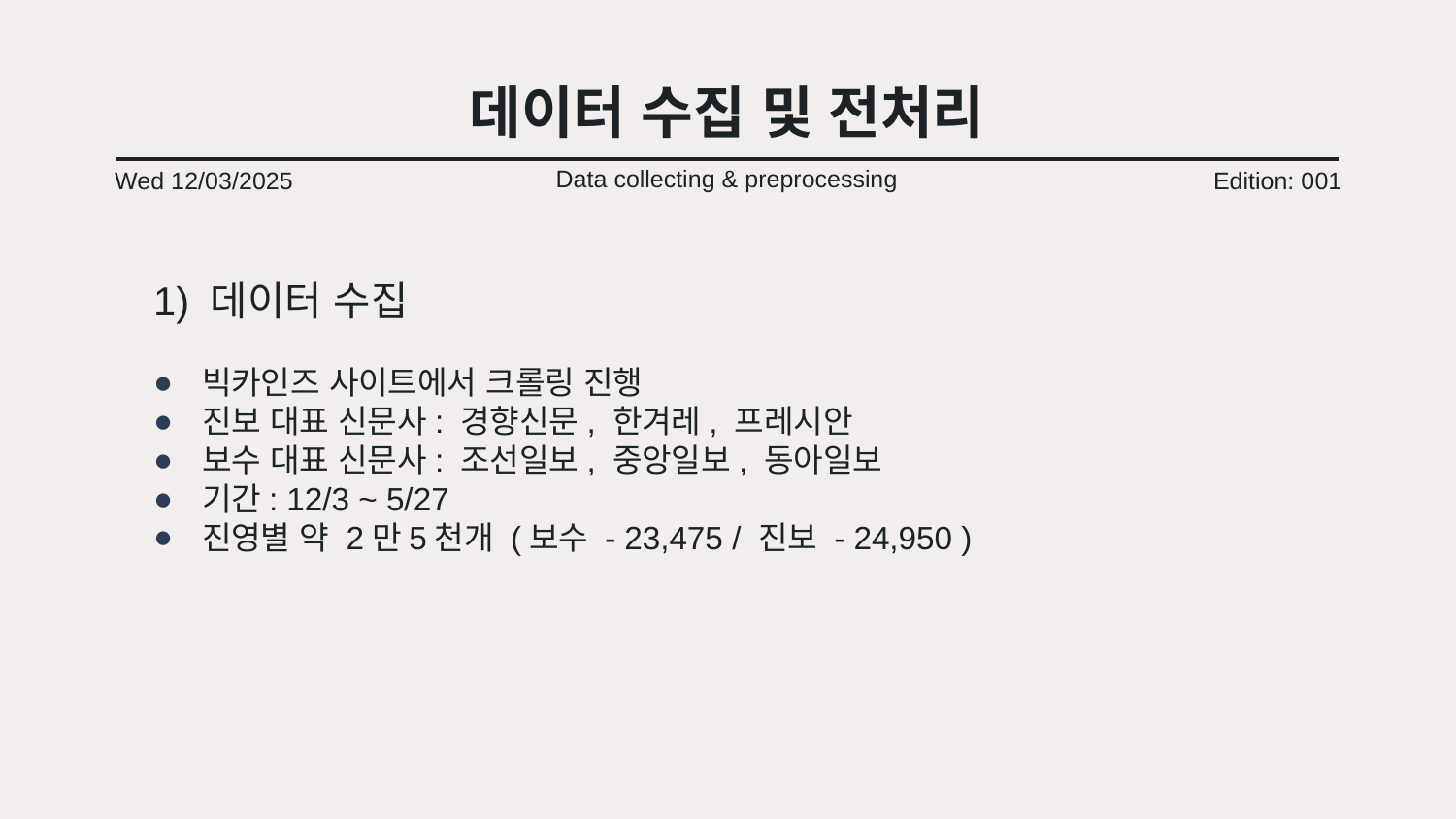

# 데이터 수집 및 전처리
Data collecting & preprocessing
Wed 12/03/2025
Edition: 001
1) 데이터 수집

빅카인즈 사이트에서 크롤링 진행
진보 대표 신문사: 경향신문, 한겨레, 프레시안
보수 대표 신문사: 조선일보, 중앙일보, 동아일보
기간: 12/3 ~ 5/27
진영별 약 2만5천개 (보수 - 23,475 / 진보 - 24,950 )